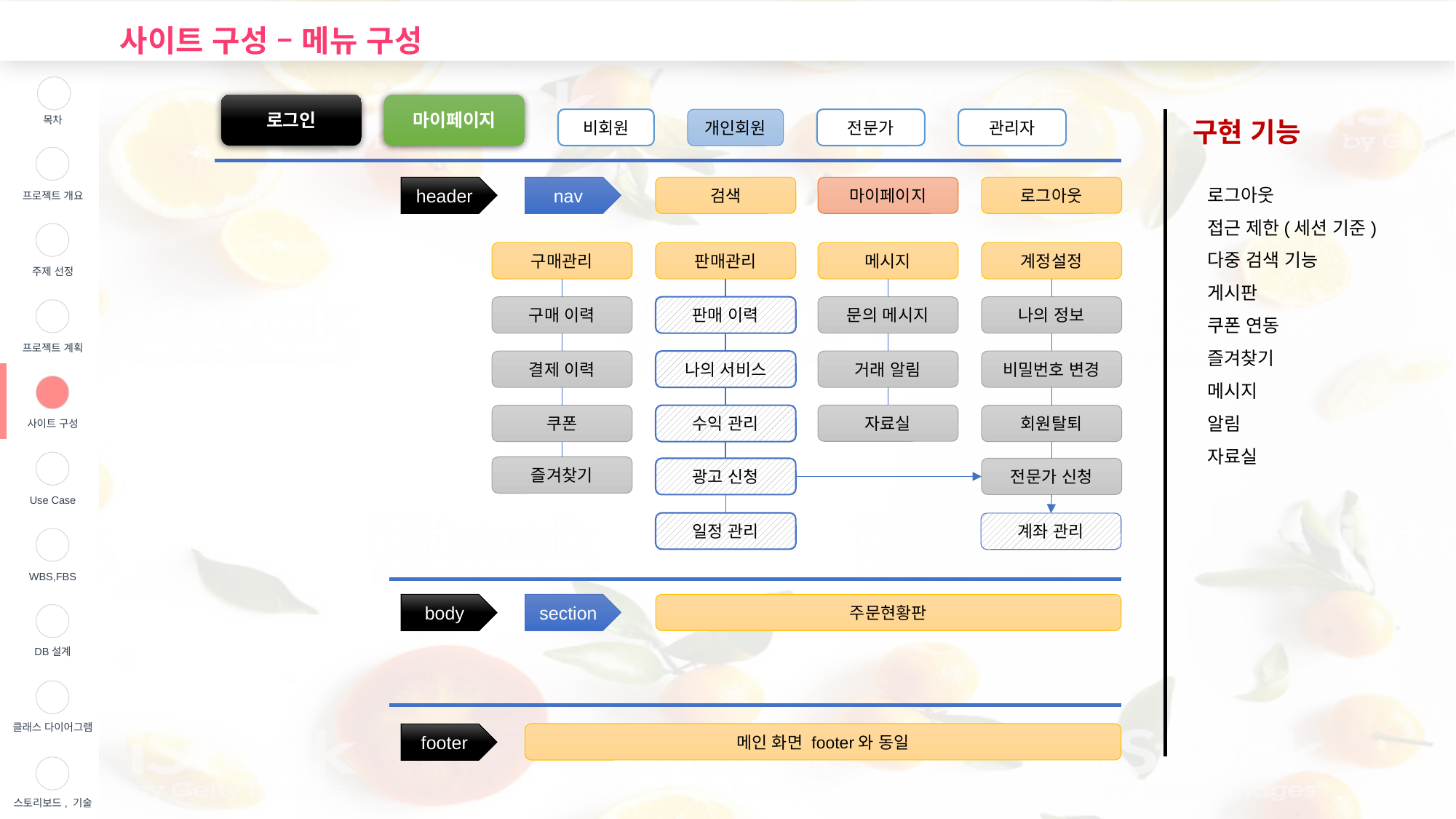

사이트 구성 – 메뉴 구성
|  | 목차 |
| --- | --- |
|  | 프로젝트 개요 |
|  | 주제 선정 |
|  | 프로젝트 계획 |
|  | 사이트 구성 |
|  | Use Case |
|  | WBS,FBS |
|  | DB설계 |
|  | 클래스 다이어그램 |
|  | 스토리보드, 기술 |

로그인
마이페이지
비회원
개인회원
전문가
관리자
구현 기능

로그아웃
접근 제한(세션 기준)
다중 검색 기능
게시판
쿠폰 연동
즐겨찾기
메시지
알림
자료실
header
nav
검색
마이페이지
로그아웃

구매관리
판매관리
메시지
계정설정
구매 이력
판매 이력
문의 메시지
나의 정보

결제 이력
나의 서비스
거래 알림
비밀번호 변경

자료실
쿠폰
수익 관리
회원탈퇴

즐겨찾기
광고 신청
전문가 신청
일정 관리
계좌 관리

주문현황판
section
body

메인 화면 footer와 동일
footer